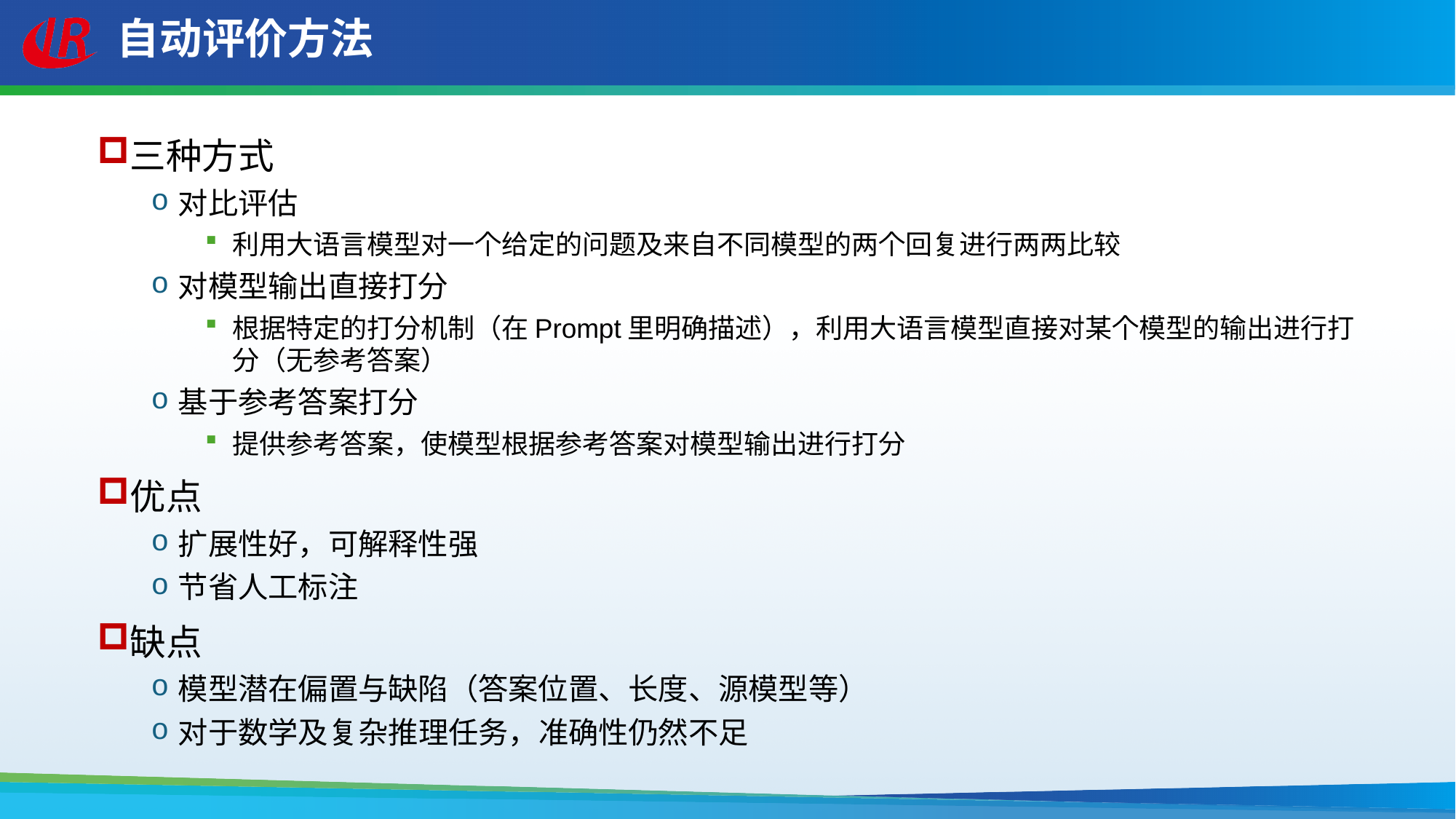

# 自动评价方法
三种方式
对比评估
利用大语言模型对一个给定的问题及来自不同模型的两个回复进行两两比较
对模型输出直接打分
根据特定的打分机制（在Prompt里明确描述），利用大语言模型直接对某个模型的输出进行打分（无参考答案）
基于参考答案打分
提供参考答案，使模型根据参考答案对模型输出进行打分
优点
扩展性好，可解释性强
节省人工标注
缺点
模型潜在偏置与缺陷（答案位置、长度、源模型等）
对于数学及复杂推理任务，准确性仍然不足